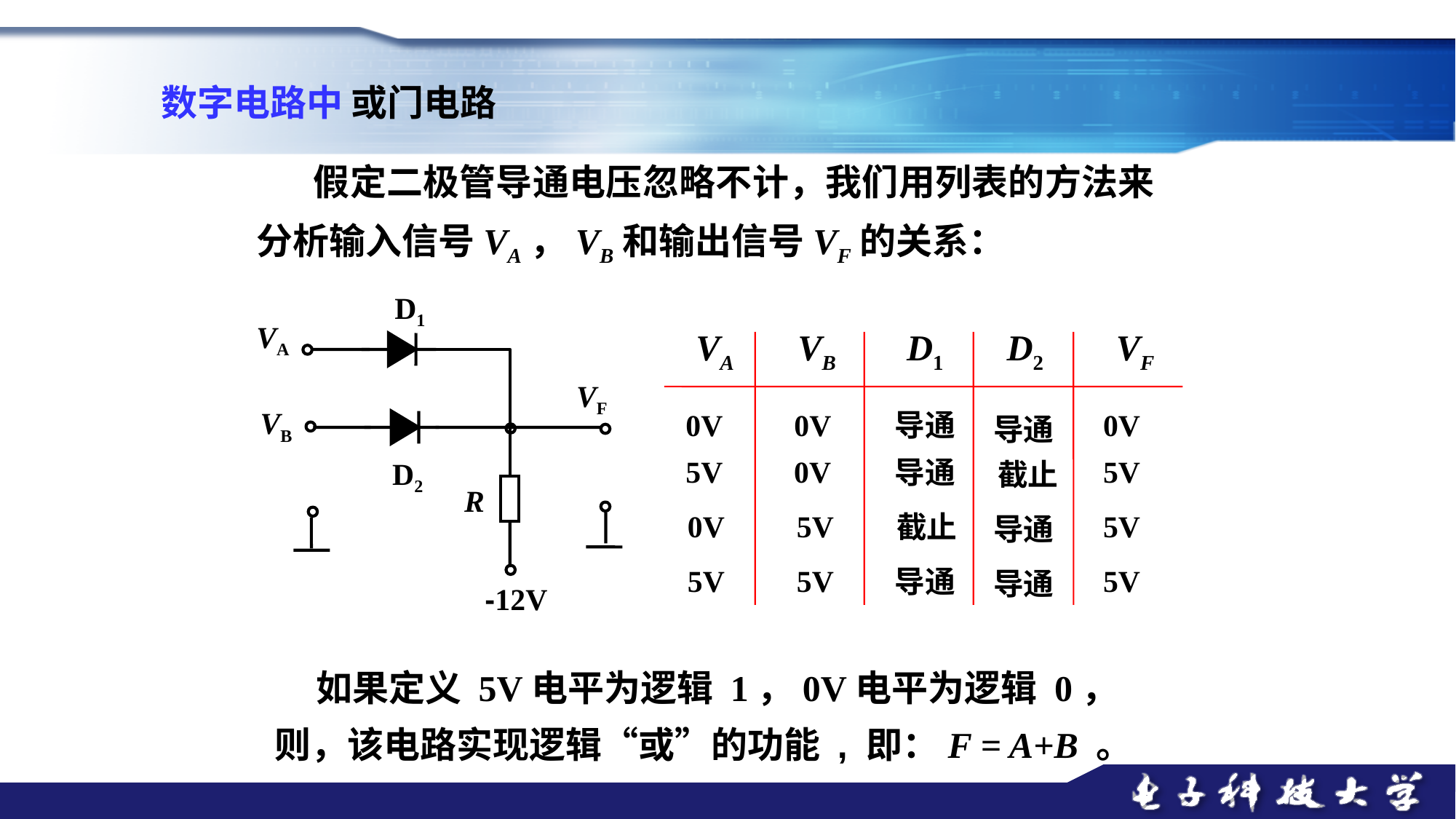

数字电路中 或门电路
假定二极管导通电压忽略不计，我们用列表的方法来分析输入信号VA，VB和输出信号VF的关系：
D1

VA

VF

VB

D2
R

-12V
VA
VB
D1
D2
VF

0V
0V
0V
导通
导通
5V
0V
5V
导通
截止
0V
5V
5V
截止
导通
5V
5V
5V
导通
导通
    如果定义 5V电平为逻辑 1，0V电平为逻辑 0，则，该电路实现逻辑“或”的功能 , 即：F = A+B 。